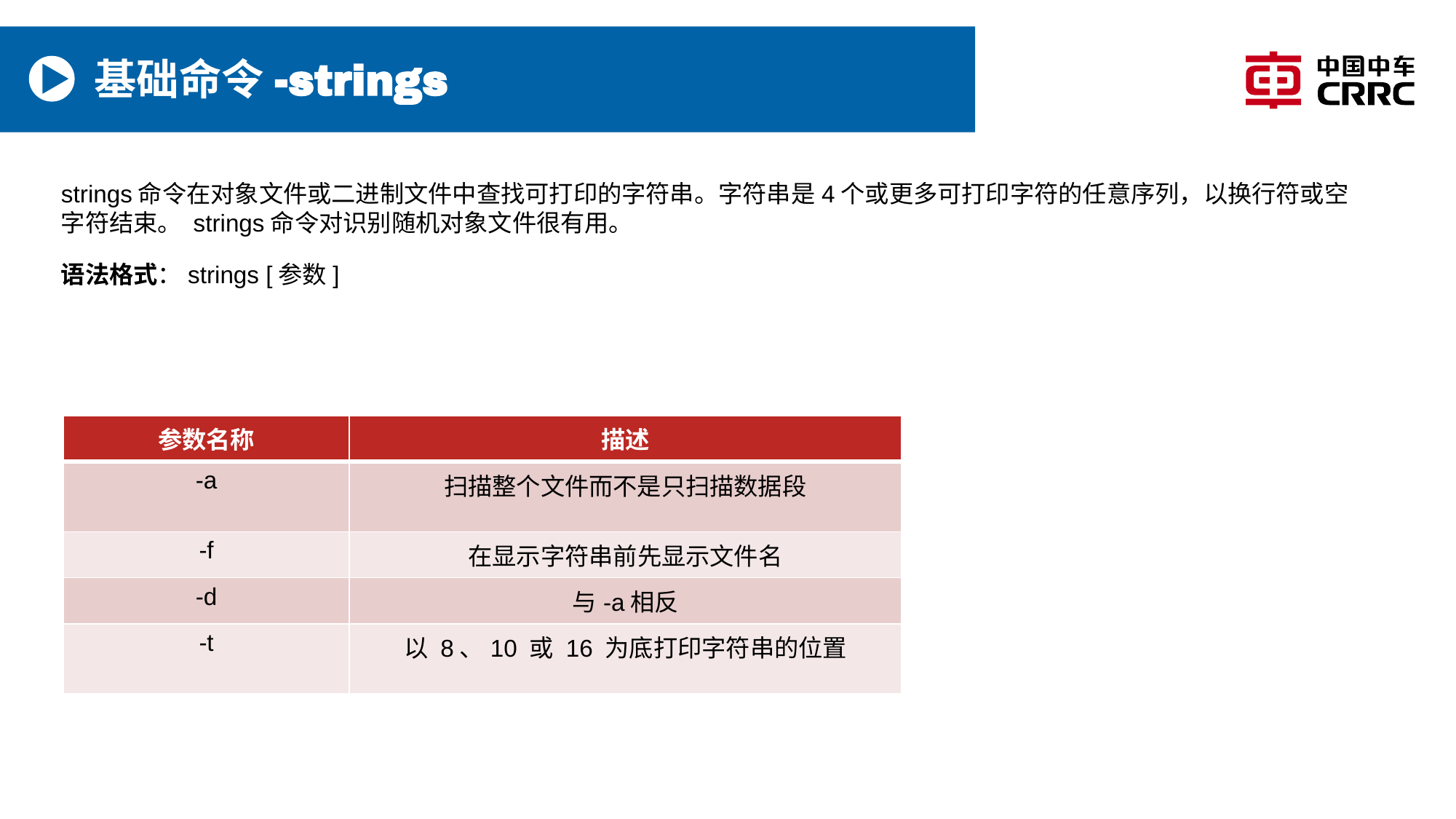

# 基础命令-strings
strings命令在对象文件或二进制文件中查找可打印的字符串。字符串是4个或更多可打印字符的任意序列，以换行符或空字符结束。 strings命令对识别随机对象文件很有用。
语法格式：strings [参数]

| 参数名称 | 描述 |
| --- | --- |
| -a | 扫描整个文件而不是只扫描数据段 |
| -f | 在显示字符串前先显示文件名 |
| -d | 与-a相反 |
| -t | 以 8、10 或 16 为底打印字符串的位置 |
10